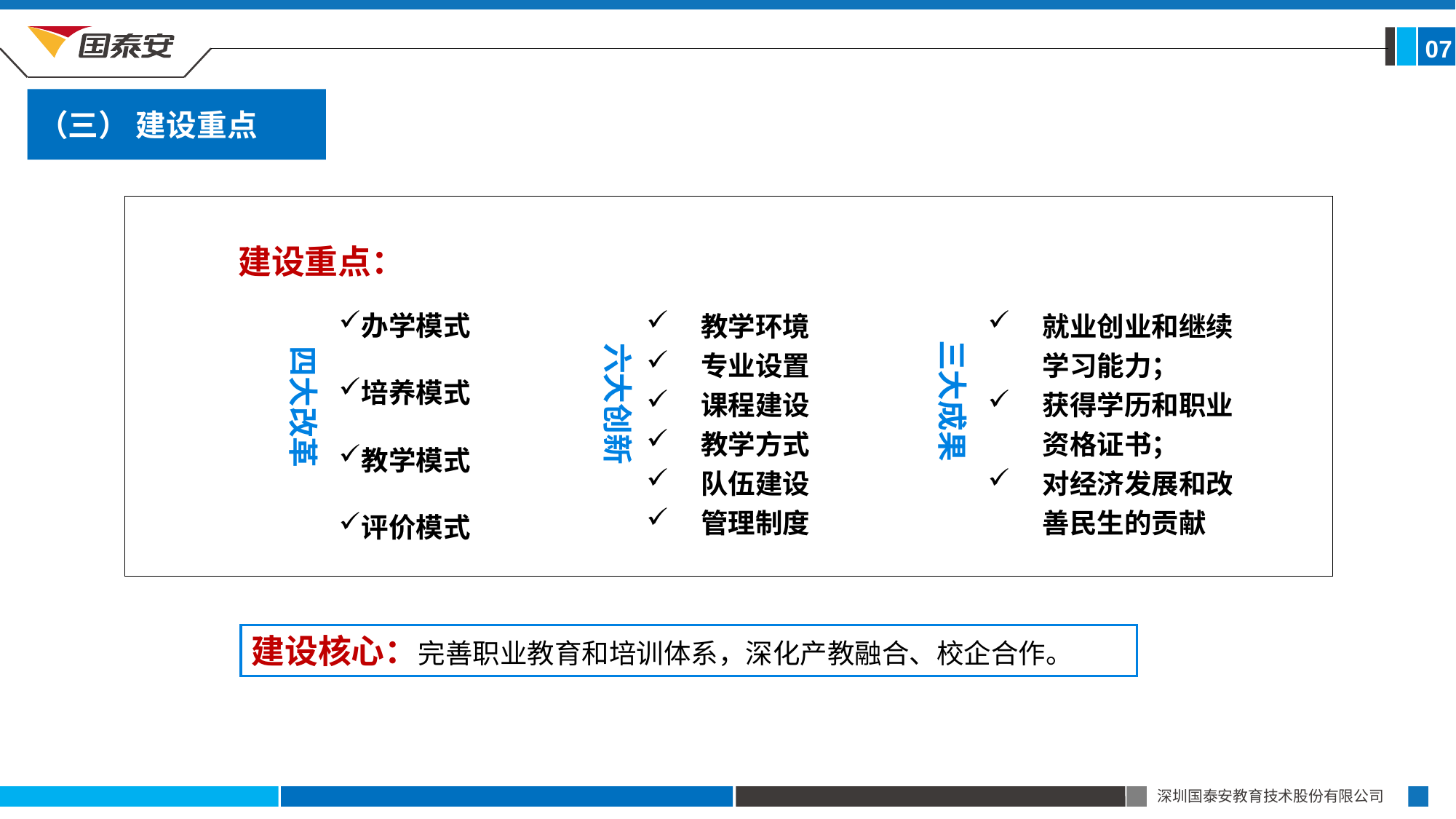

07
（三） 建设重点

建设重点：
办学模式
培养模式
教学模式
评价模式
就业创业和继续学习能力；
获得学历和职业资格证书；
对经济发展和改善民生的贡献
三大成果

六大创新

四大改革
教学环境
专业设置
课程建设
教学方式
队伍建设
管理制度
建设核心：完善职业教育和培训体系，深化产教融合、校企合作。